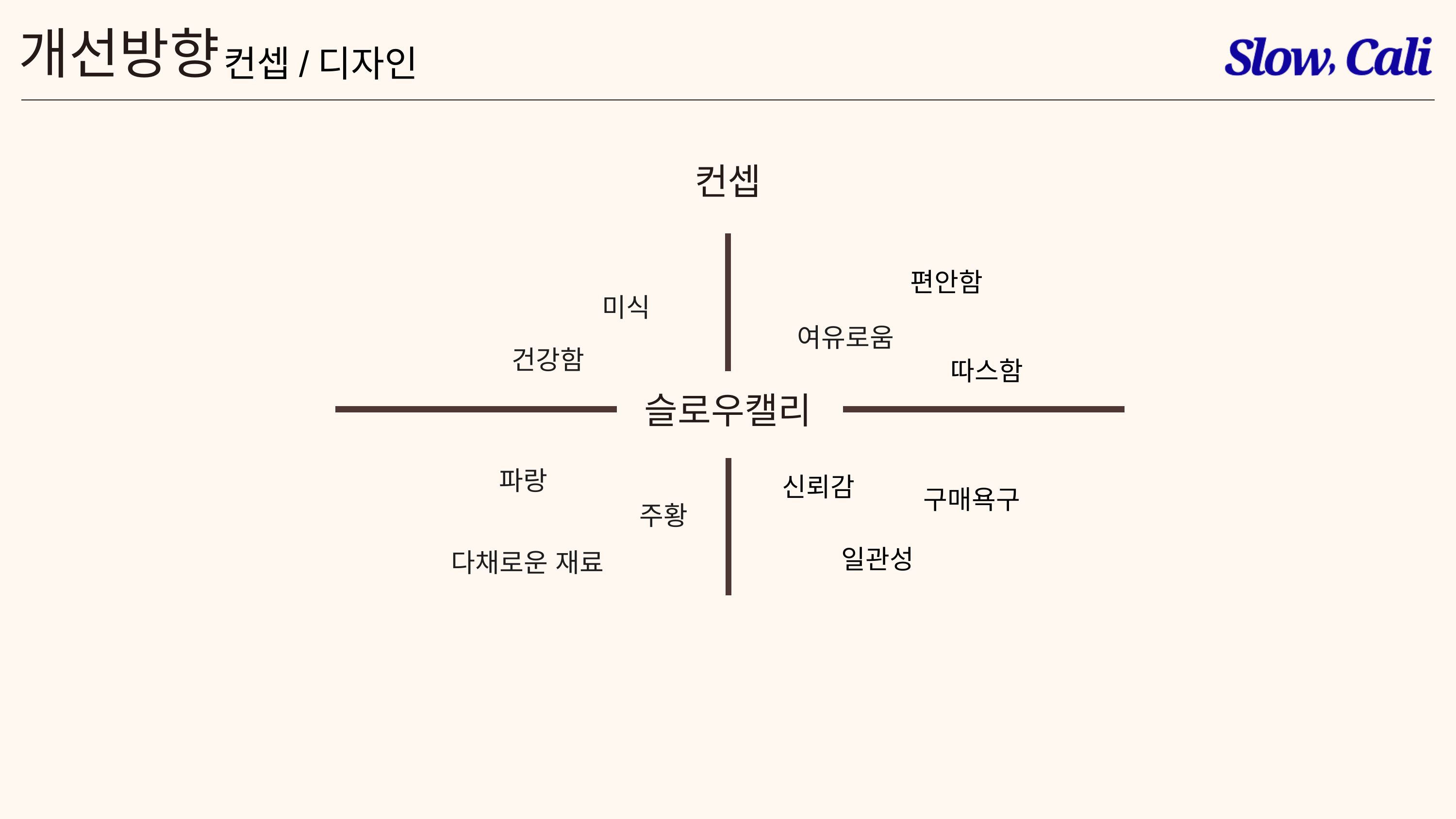

개선방향
컨셉/디자인
컨셉
편안함
미식
여유로움
건강함
따스함
슬로우캘리
파랑
신뢰감
구매욕구
주황
일관성
다채로운 재료